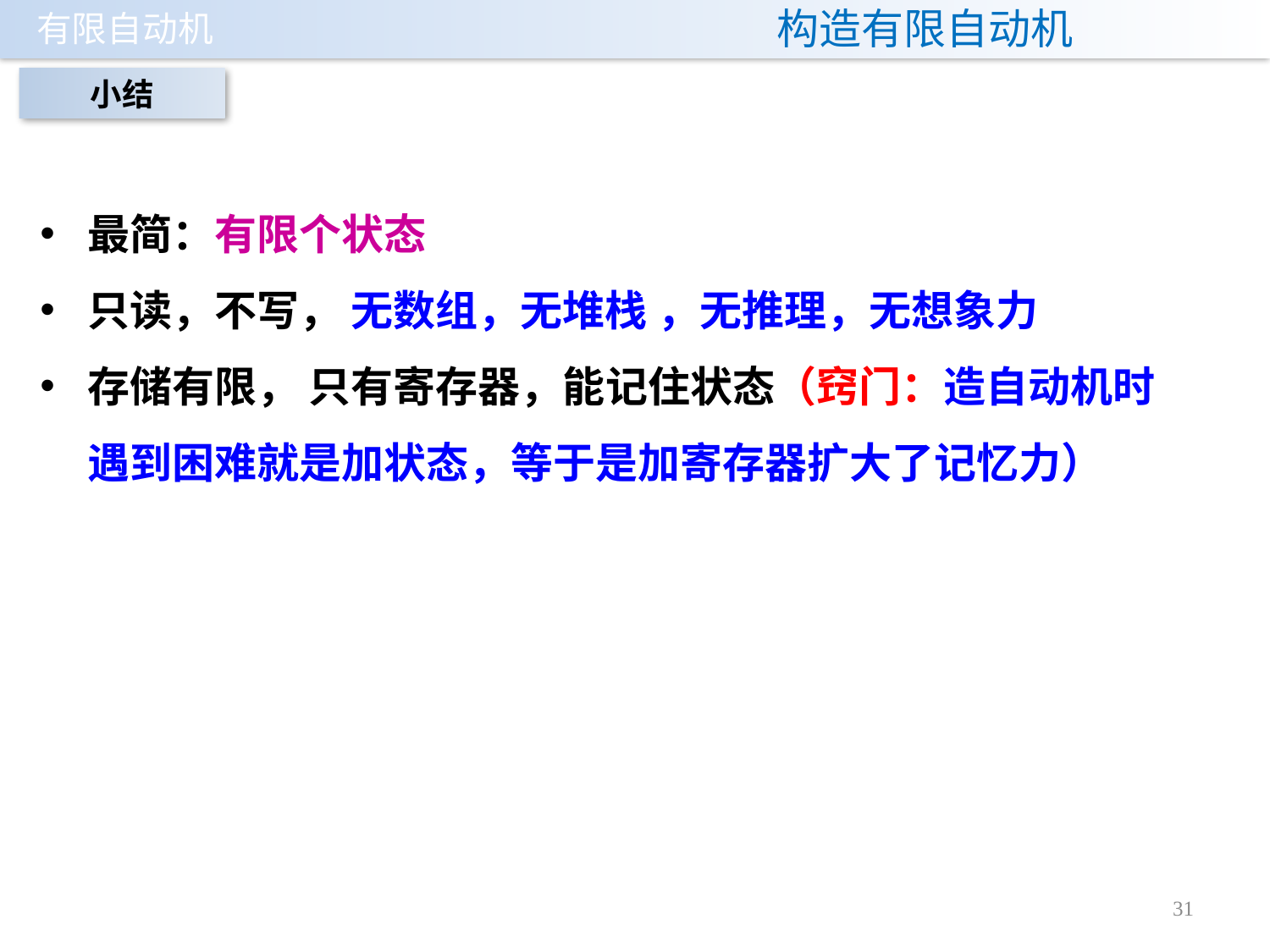

# 构造有限自动机
小结
最简：有限个状态
只读，不写， 无数组，无堆栈 ，无推理，无想象力
存储有限， 只有寄存器，能记住状态（窍门：造自动机时遇到困难就是加状态，等于是加寄存器扩大了记忆力）
31